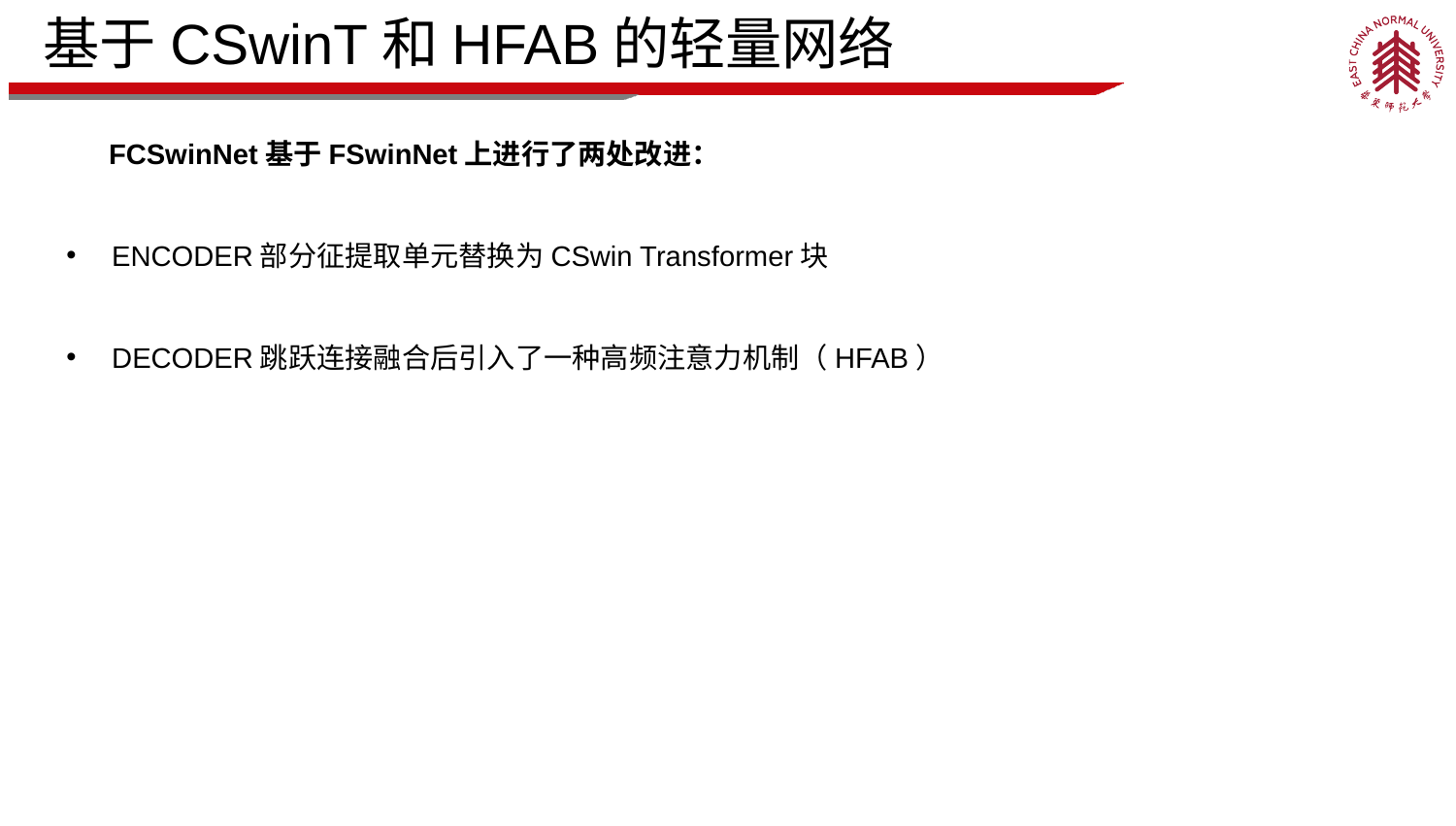

基于CSwinT和HFAB的轻量网络
FCSwinNet基于FSwinNet上进行了两处改进：

ENCODER部分征提取单元替换为CSwin Transformer块

DECODER跳跃连接融合后引入了一种高频注意力机制（HFAB）